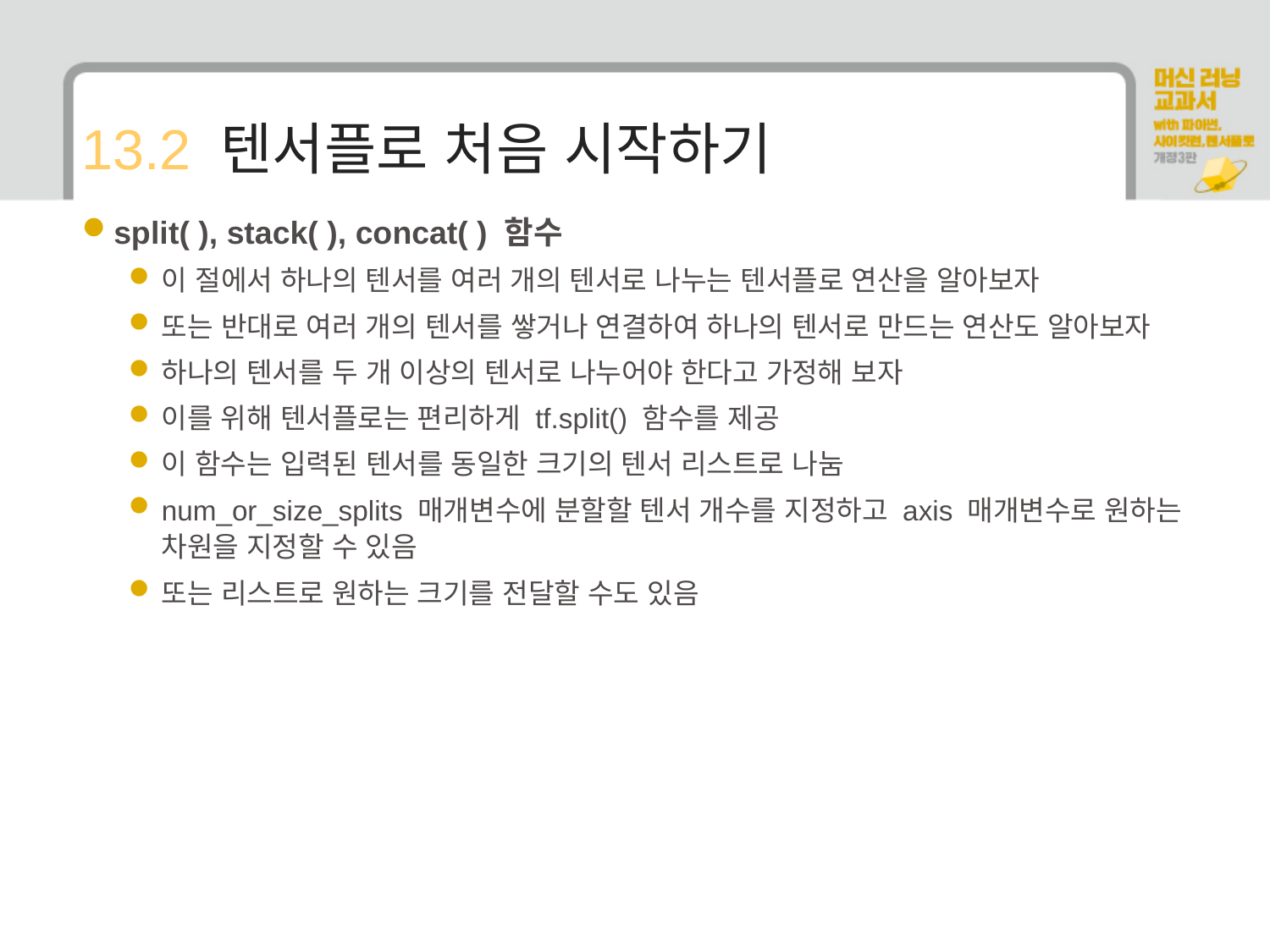

# 13.2 텐서플로 처음 시작하기
split( ), stack( ), concat( ) 함수
이 절에서 하나의 텐서를 여러 개의 텐서로 나누는 텐서플로 연산을 알아보자
또는 반대로 여러 개의 텐서를 쌓거나 연결하여 하나의 텐서로 만드는 연산도 알아보자
하나의 텐서를 두 개 이상의 텐서로 나누어야 한다고 가정해 보자
이를 위해 텐서플로는 편리하게 tf.split() 함수를 제공
이 함수는 입력된 텐서를 동일한 크기의 텐서 리스트로 나눔
num_or_size_splits 매개변수에 분할할 텐서 개수를 지정하고 axis 매개변수로 원하는 차원을 지정할 수 있음
또는 리스트로 원하는 크기를 전달할 수도 있음